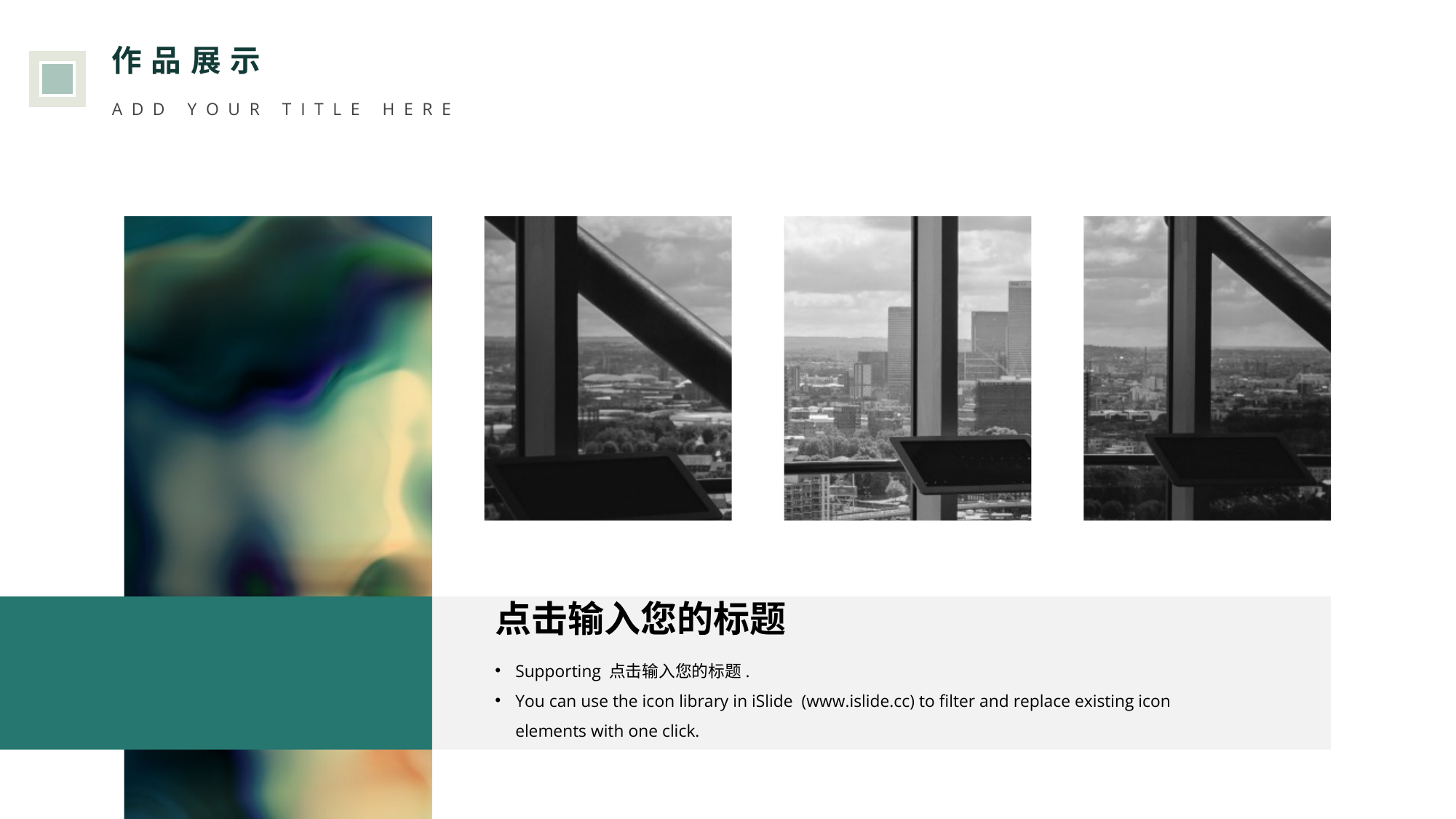

作品展示
ADD YOUR TITLE HERE

点击输入您的标题
Supporting 点击输入您的标题.
You can use the icon library in iSlide  (www.islide.cc) to filter and replace existing icon elements with one click.